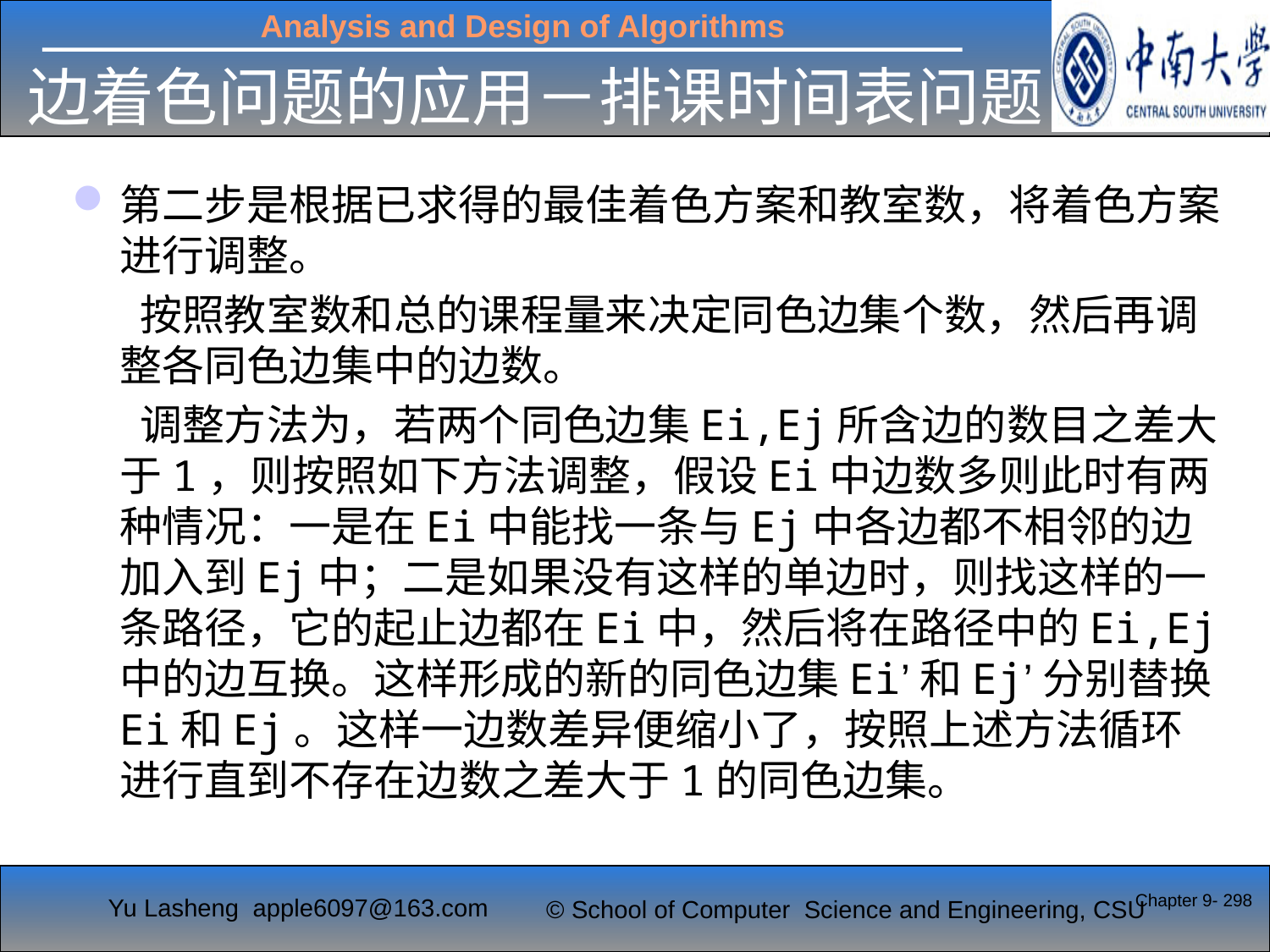

# 边着色问题的应用－排课时间表问题
第二步是根据已求得的最佳着色方案和教室数，将着色方案进行调整。
      按照教室数和总的课程量来决定同色边集个数，然后再调整各同色边集中的边数。
      调整方法为，若两个同色边集Ei,Ej所含边的数目之差大于1，则按照如下方法调整，假设Ei中边数多则此时有两种情况：一是在Ei中能找一条与Ej中各边都不相邻的边加入到Ej中；二是如果没有这样的单边时，则找这样的一条路径，它的起止边都在Ei中，然后将在路径中的Ei,Ej中的边互换。这样形成的新的同色边集Ei’和Ej’分别替换Ei和Ej。这样一边数差异便缩小了，按照上述方法循环进行直到不存在边数之差大于1的同色边集。

Chapter 9- 298